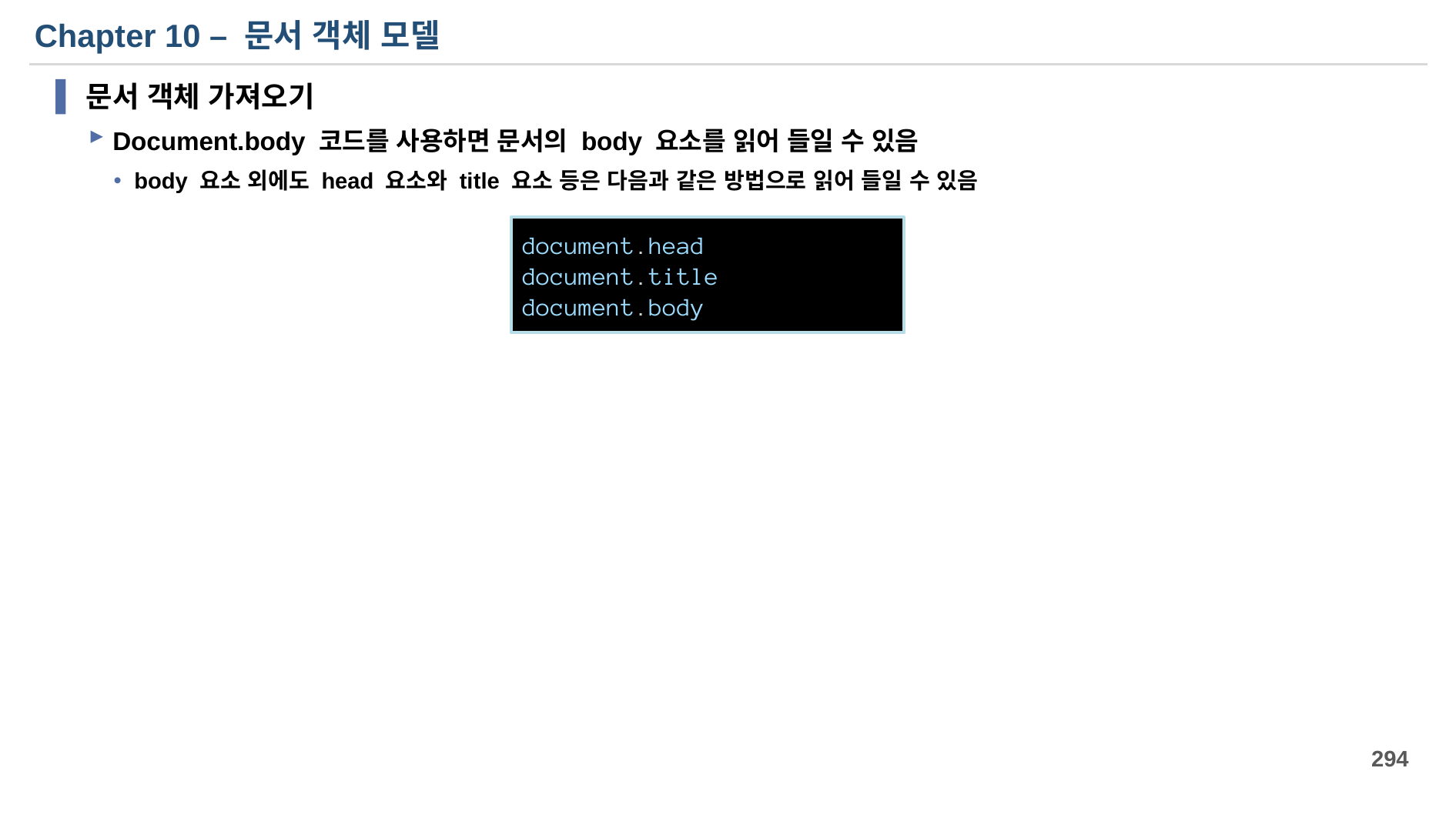

# Chapter 10 – 문서 객체 모델
문서 객체 가져오기
Document.body 코드를 사용하면 문서의 body 요소를 읽어 들일 수 있음
body 요소 외에도 head 요소와 title 요소 등은 다음과 같은 방법으로 읽어 들일 수 있음

document.head
document.title
document.body
294